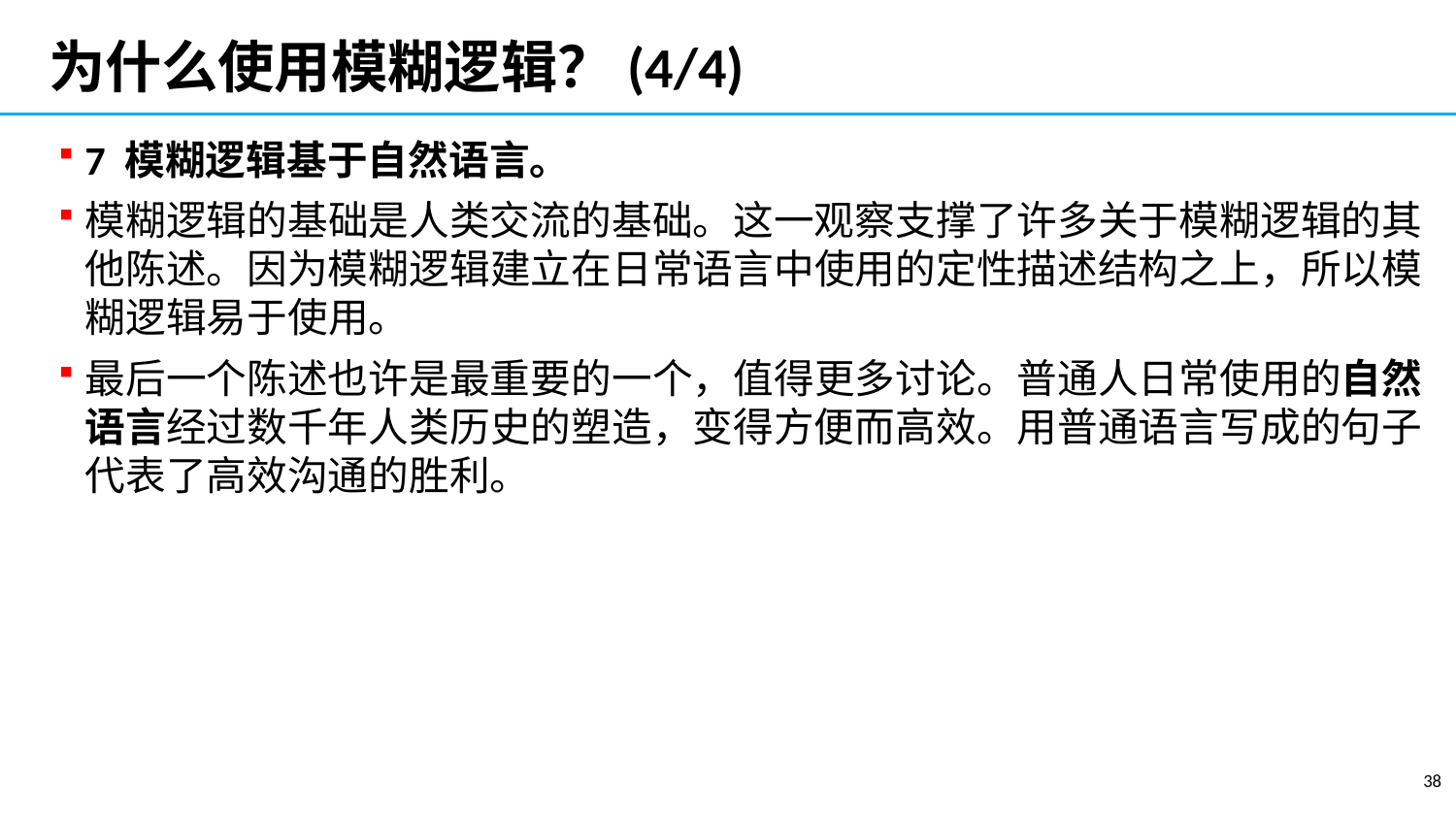

# 为什么使用模糊逻辑？(4/4)

7 模糊逻辑基于自然语言。
模糊逻辑的基础是人类交流的基础。这一观察支撑了许多关于模糊逻辑的其他陈述。因为模糊逻辑建立在日常语言中使用的定性描述结构之上，所以模糊逻辑易于使用。
最后一个陈述也许是最重要的一个，值得更多讨论。普通人日常使用的自然语言经过数千年人类历史的塑造，变得方便而高效。用普通语言写成的句子代表了高效沟通的胜利。
38